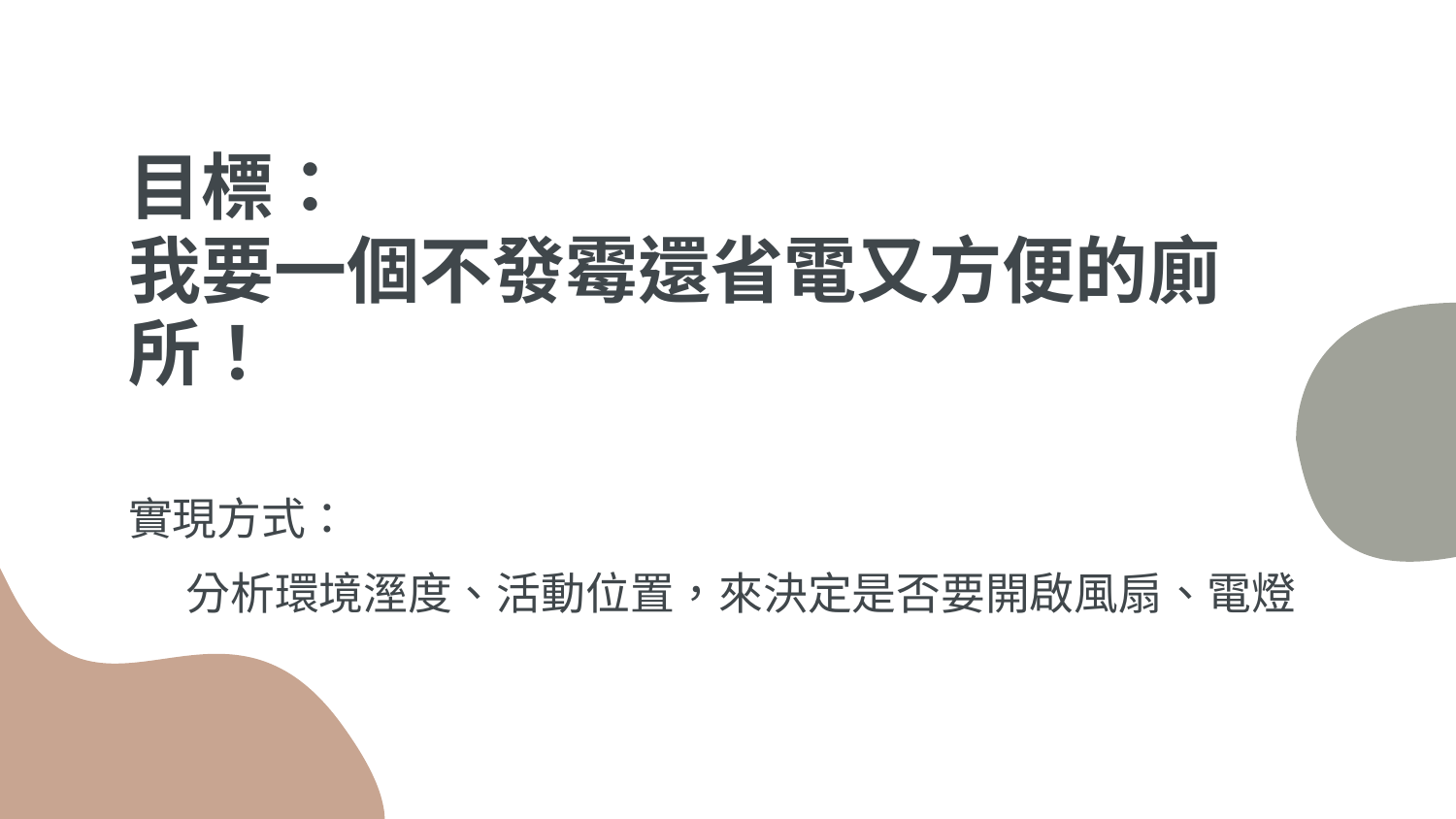

目標：
我要一個不發霉還省電又方便的廁所！

實現方式：
分析環境溼度、活動位置，來決定是否要開啟風扇、電燈